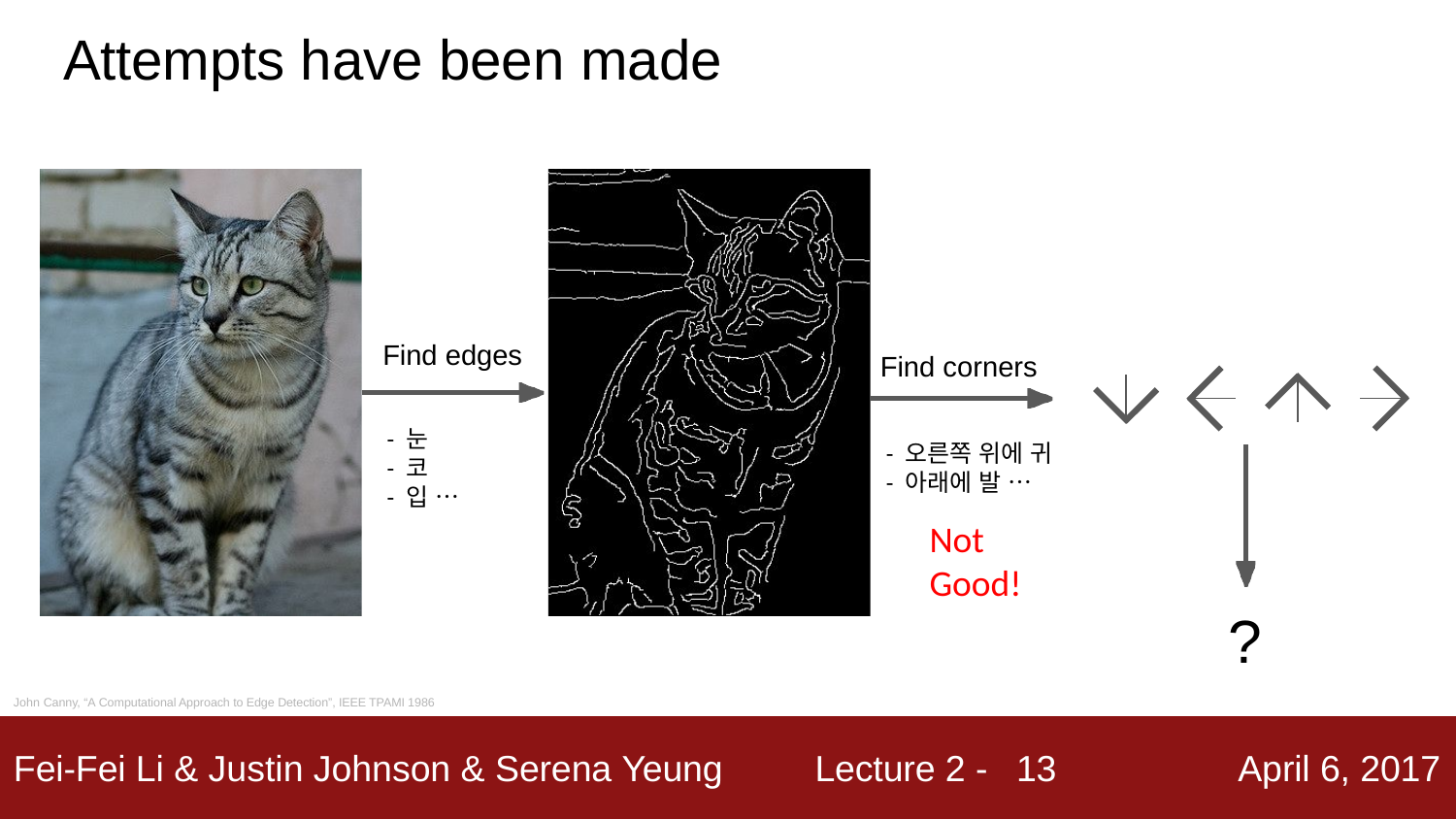

# Attempts have been made

Find edges
Find corners

- 눈
- 코
- 입 …
- 오른쪽 위에 귀
- 아래에 발 …

Not Good!
?
John Canny, “A Computational Approach to Edge Detection”, IEEE TPAMI 1986
13
Fei-Fei Li & Justin Johnson & Serena Yeung
Lecture 2 -
April 6, 2017